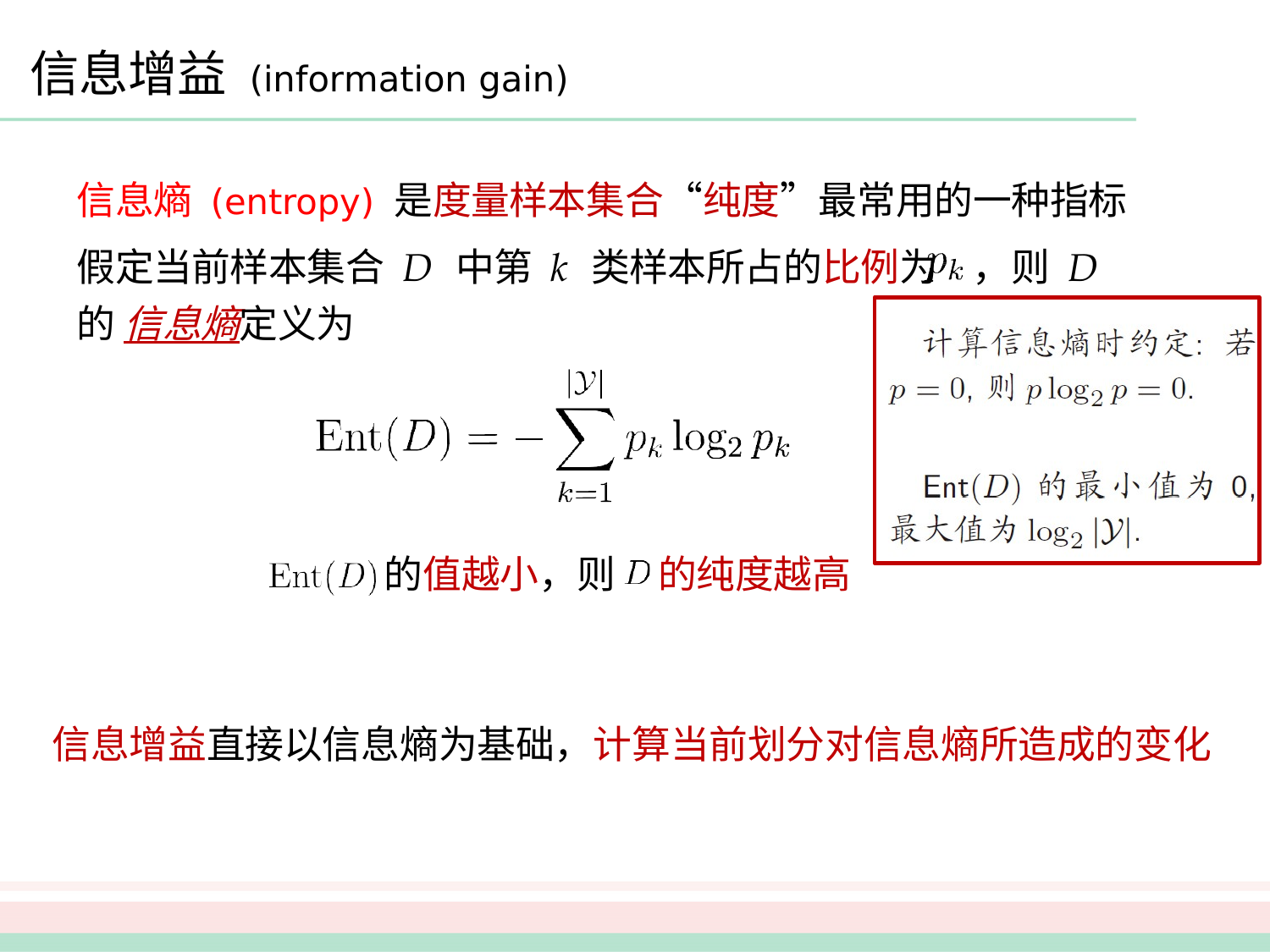

# 信息增益 (information gain)
信息熵 (entropy) 是度量样本集合“纯度”最常用的一种指标
假定当前样本集合 D 中第 k 类样本所占的比例为	，则 D 的 信息熵定义为

的值越小，则
的纯度越高

信息增益直接以信息熵为基础，计算当前划分对信息熵所造成的变化